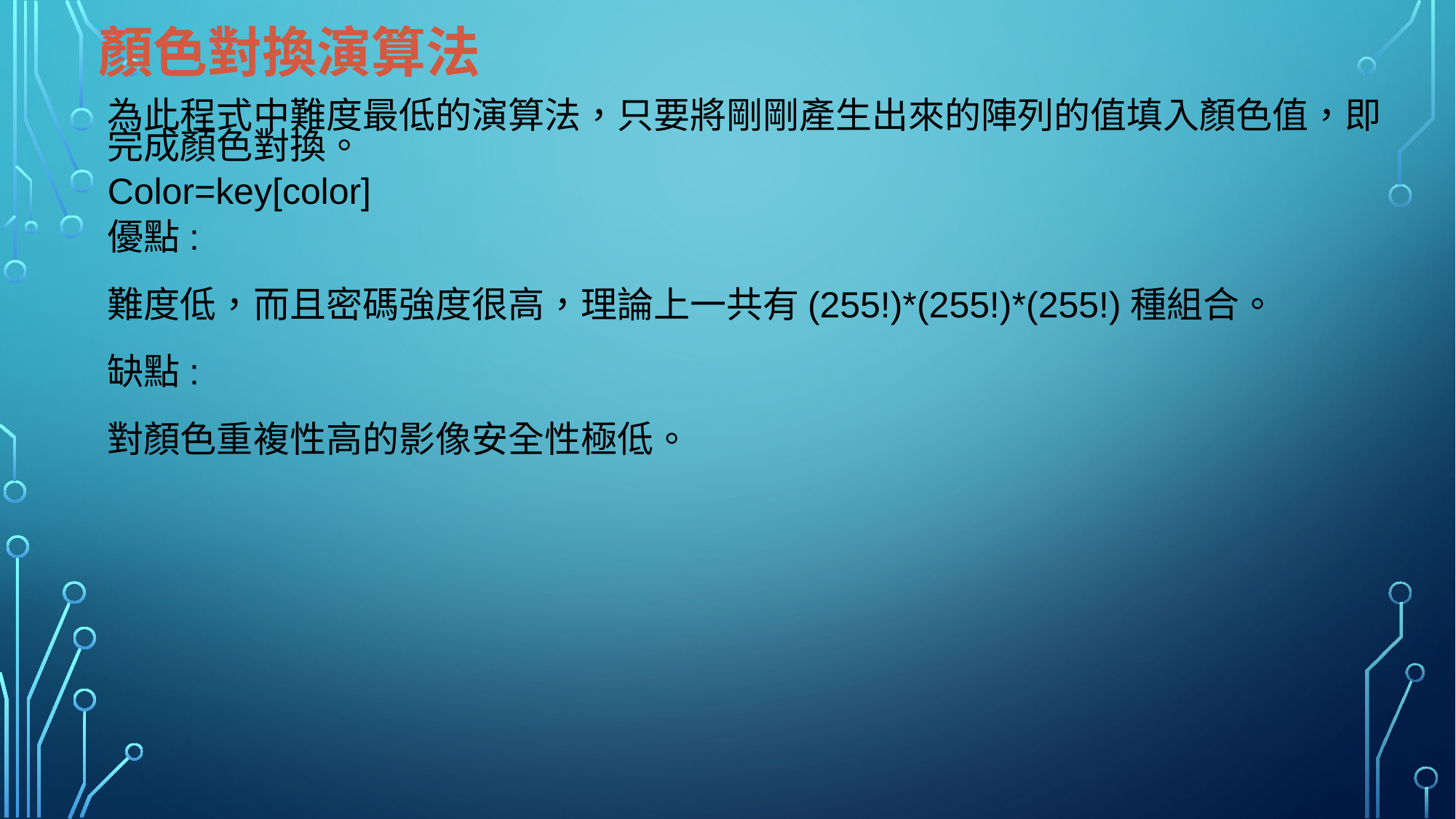

# 顏色對換演算法
為此程式中難度最低的演算法，只要將剛剛產生出來的陣列的值填入顏色值，即完成顏色對換。
Color=key[color]
優點:
難度低，而且密碼強度很高，理論上一共有(255!)*(255!)*(255!)種組合。
缺點:
對顏色重複性高的影像安全性極低。